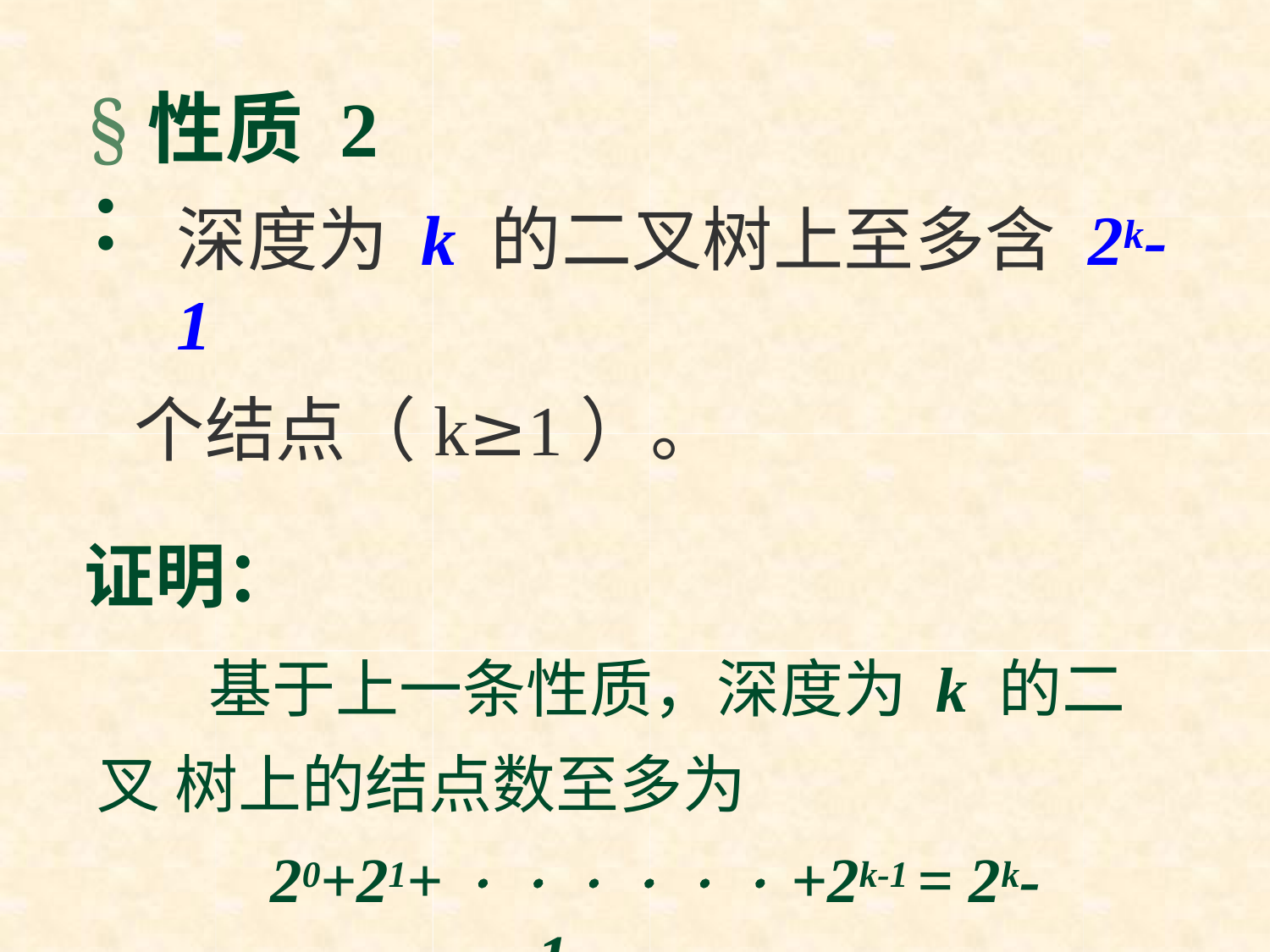

# §性质 2 ：
深度为 k 的二叉树上至多含 2k-1
个结点（k≥1）。
证明：
基于上一条性质，深度为 k 的二叉 树上的结点数至多为
20+21+ ⋅ ⋅ ⋅ ⋅ ⋅ ⋅ +2k-1 = 2k-1 。